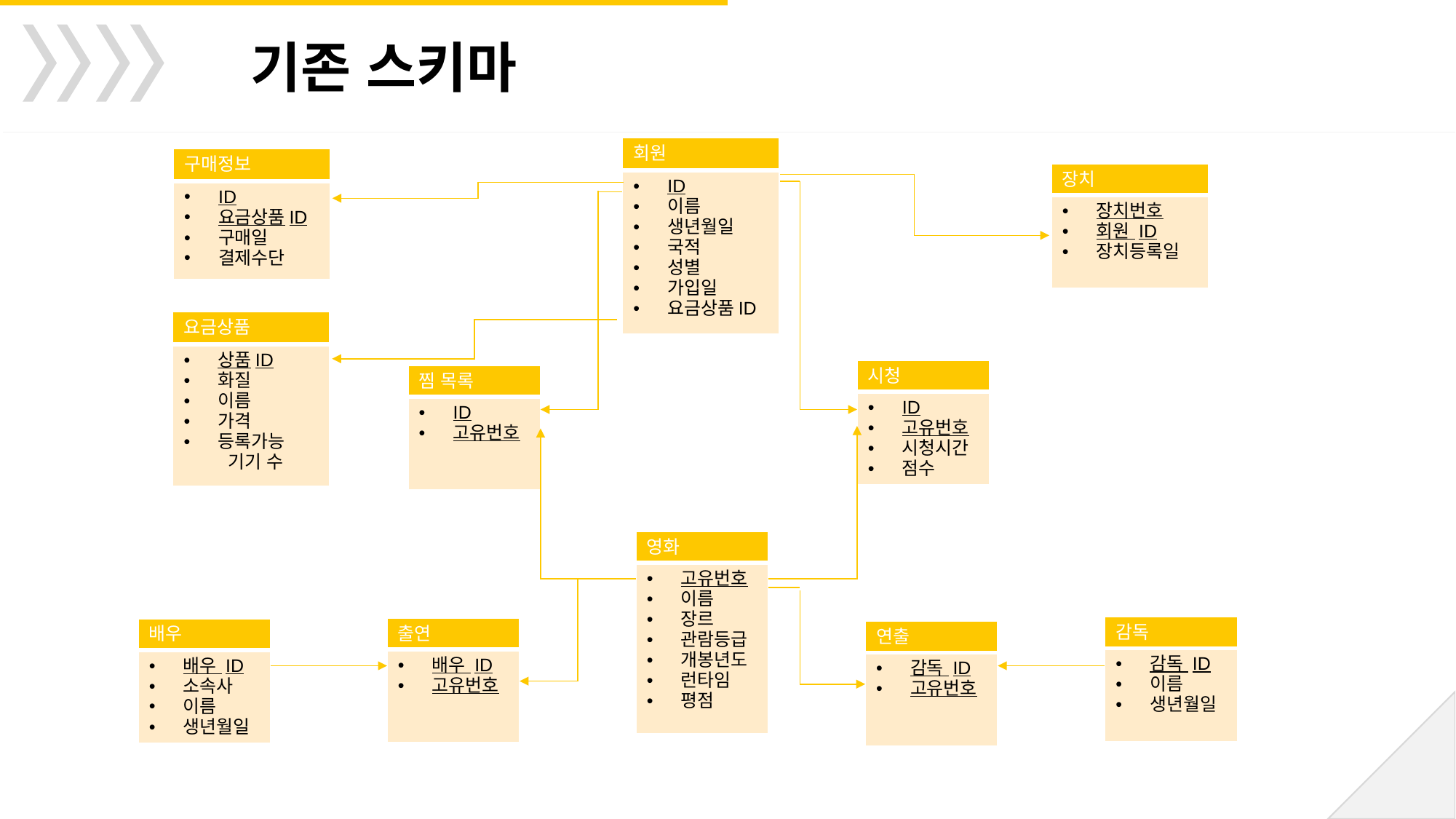

기존 스키마
| 회원 |
| --- |
| ID 이름 생년월일 국적 성별 가입일 요금상품ID |
| 구매정보 |
| --- |
| ID 요금상품ID 구매일 결제수단 |
| 장치 |
| --- |
| 장치번호 회원 ID 장치등록일 |
| 요금상품 |
| --- |
| 상품ID 화질 이름 가격 등록가능 기기 수 |
| 시청 |
| --- |
| ID 고유번호 시청시간 점수 |
| 찜 목록 |
| --- |
| ID 고유번호 |
| 영화 |
| --- |
| 고유번호 이름 장르 관람등급 개봉년도 런타임 평점 |
| 감독 |
| --- |
| 감독 ID 이름 생년월일 |
| 출연 |
| --- |
| 배우 ID 고유번호 |
| 배우 |
| --- |
| 배우 ID 소속사 이름 생년월일 |
| 연출 |
| --- |
| 감독 ID 고유번호 |